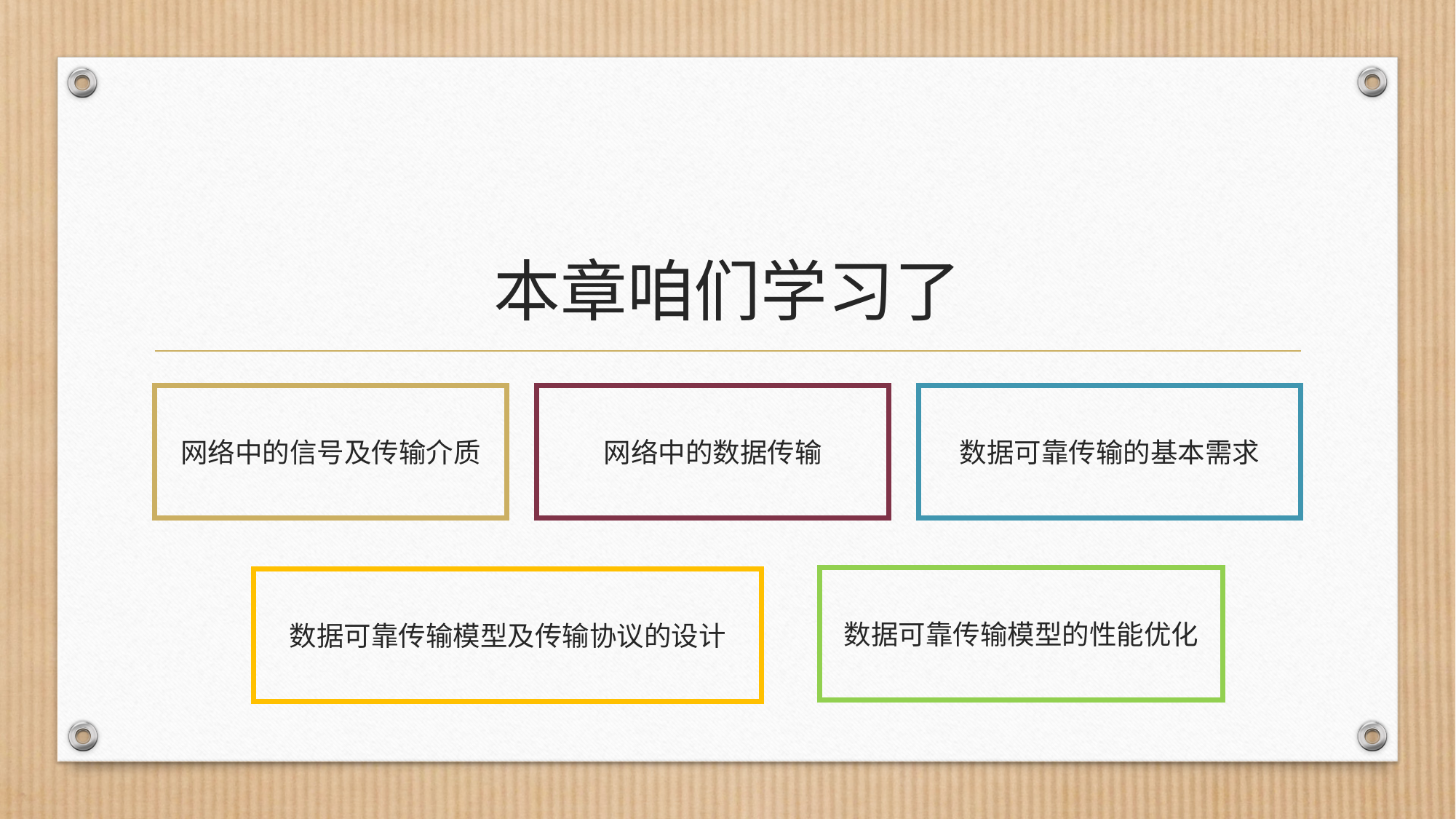

# 本章咱们学习了
网络中的信号及传输介质
网络中的数据传输
数据可靠传输的基本需求
数据可靠传输模型的性能优化
数据可靠传输模型及传输协议的设计